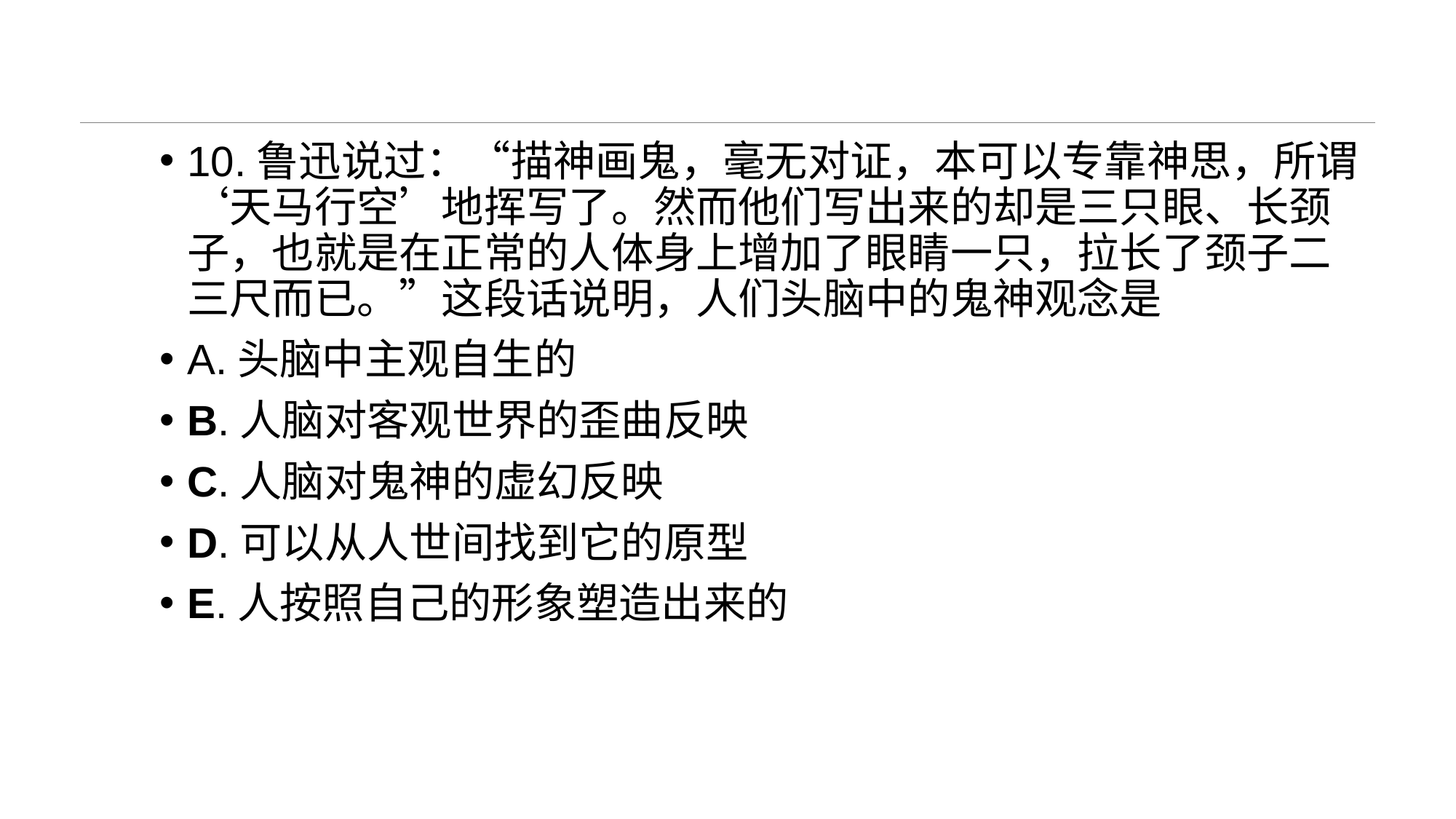

#
10.鲁迅说过：“描神画鬼，毫无对证，本可以专靠神思，所谓‘天马行空’地挥写了。然而他们写出来的却是三只眼、长颈子，也就是在正常的人体身上增加了眼睛一只，拉长了颈子二三尺而已。”这段话说明，人们头脑中的鬼神观念是
A.头脑中主观自生的
B.人脑对客观世界的歪曲反映
C.人脑对鬼神的虚幻反映
D.可以从人世间找到它的原型
E.人按照自己的形象塑造出来的